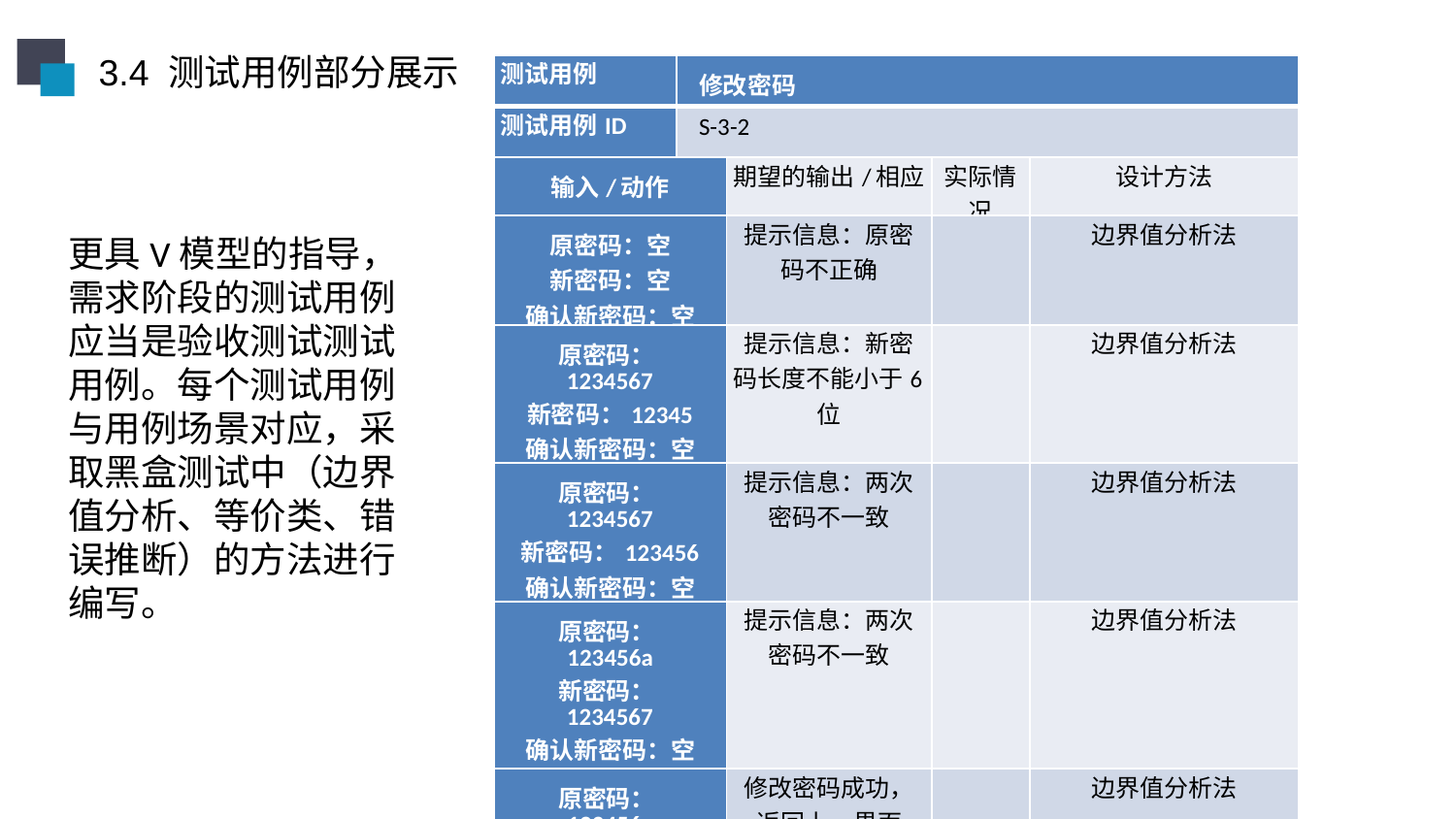

3.4 测试用例部分展示
| 测试用例 | 修改密码 |  |  |  |
| --- | --- | --- | --- | --- |
| 测试用例ID | S-3-2 |  |  |  |
| 输入/动作 |  | 期望的输出/相应 | 实际情况 | 设计方法 |
| 原密码：空 新密码：空 确认新密码：空 |  | 提示信息：原密码不正确 |  | 边界值分析法 |
| 原密码：1234567 新密码：12345 确认新密码：空 |  | 提示信息：新密码长度不能小于6位 |  | 边界值分析法 |
| 原密码：1234567 新密码：123456 确认新密码：空 |  | 提示信息：两次密码不一致 |  | 边界值分析法 |
| 原密码：123456a 新密码：1234567 确认新密码：空 |  | 提示信息：两次密码不一致 |  | 边界值分析法 |
| 原密码：123456a 新密码：1234567 确认新密码：1234567 |  | 修改密码成功，返回上一界面 |  | 边界值分析法 |
更具V模型的指导，需求阶段的测试用例应当是验收测试测试用例。每个测试用例与用例场景对应，采取黑盒测试中（边界值分析、等价类、错误推断）的方法进行编写。